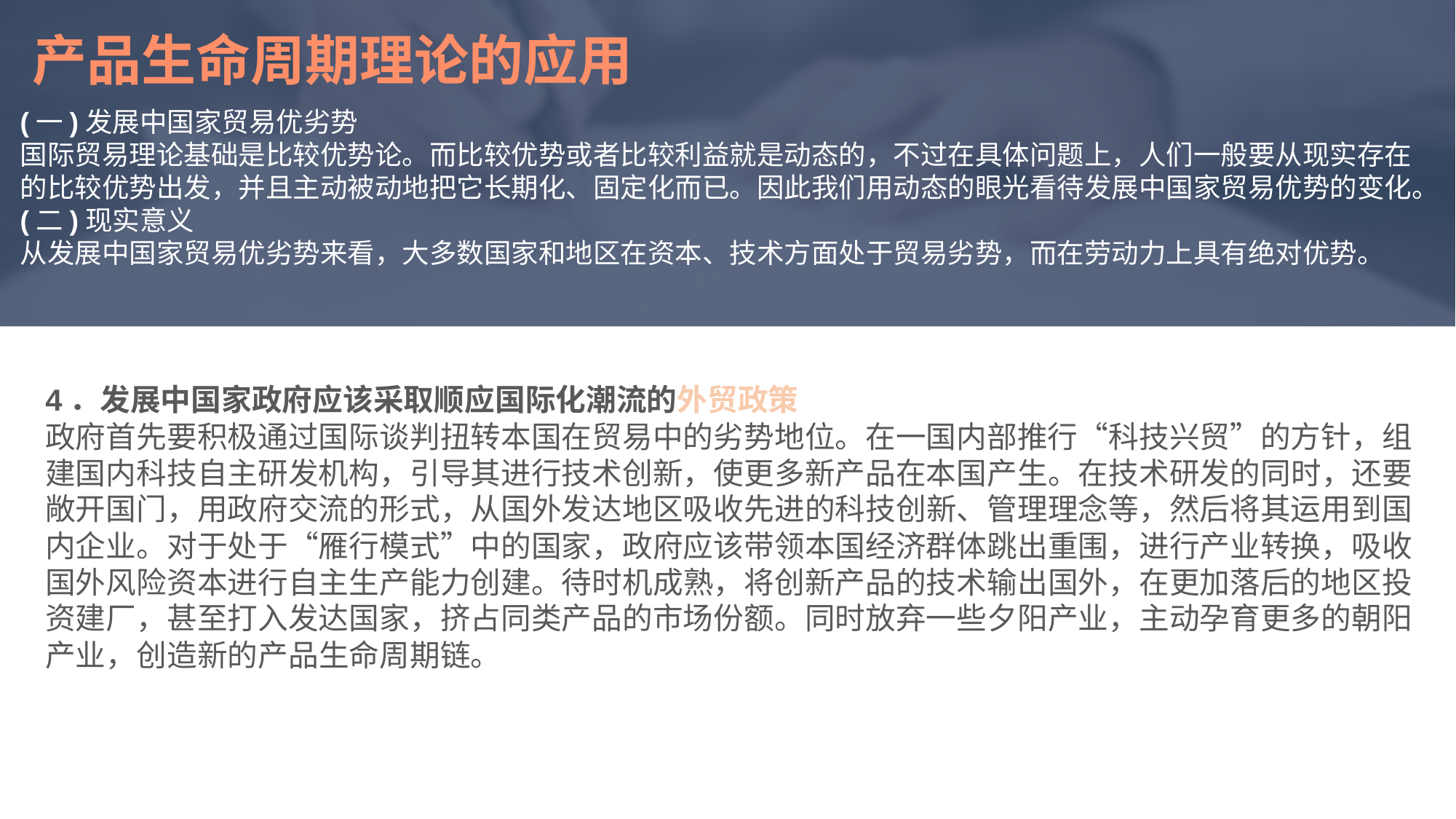

产品生命周期理论的应用
(一)发展中国家贸易优劣势
国际贸易理论基础是比较优势论。而比较优势或者比较利益就是动态的，不过在具体问题上，人们一般要从现实存在的比较优势出发，并且主动被动地把它长期化、固定化而已。因此我们用动态的眼光看待发展中国家贸易优势的变化。
(二)现实意义
从发展中国家贸易优劣势来看，大多数国家和地区在资本、技术方面处于贸易劣势，而在劳动力上具有绝对优势。
e7d195523061f1c074694c8bbf98be7b1e4b015d796375963FD28840057458461C7CA0DAD340D15583DEDFC2E3241C4F392EF3A8B4D067B40CF4F149DD7E51F346B0CAB1BCCF6DB2480C67273C6C9E4C33AF3046B1F7F7F0B2A51923447FF2D765CC750011ADC7600C66A8DE278F4F3BF652A6F92B038DDCE276C32D205890E810956E7BBEF46205
4．发展中国家政府应该采取顺应国际化潮流的外贸政策
政府首先要积极通过国际谈判扭转本国在贸易中的劣势地位。在一国内部推行“科技兴贸”的方针，组建国内科技自主研发机构，引导其进行技术创新，使更多新产品在本国产生。在技术研发的同时，还要敞开国门，用政府交流的形式，从国外发达地区吸收先进的科技创新、管理理念等，然后将其运用到国内企业。对于处于“雁行模式”中的国家，政府应该带领本国经济群体跳出重围，进行产业转换，吸收国外风险资本进行自主生产能力创建。待时机成熟，将创新产品的技术输出国外，在更加落后的地区投资建厂，甚至打入发达国家，挤占同类产品的市场份额。同时放弃一些夕阳产业，主动孕育更多的朝阳产业，创造新的产品生命周期链。